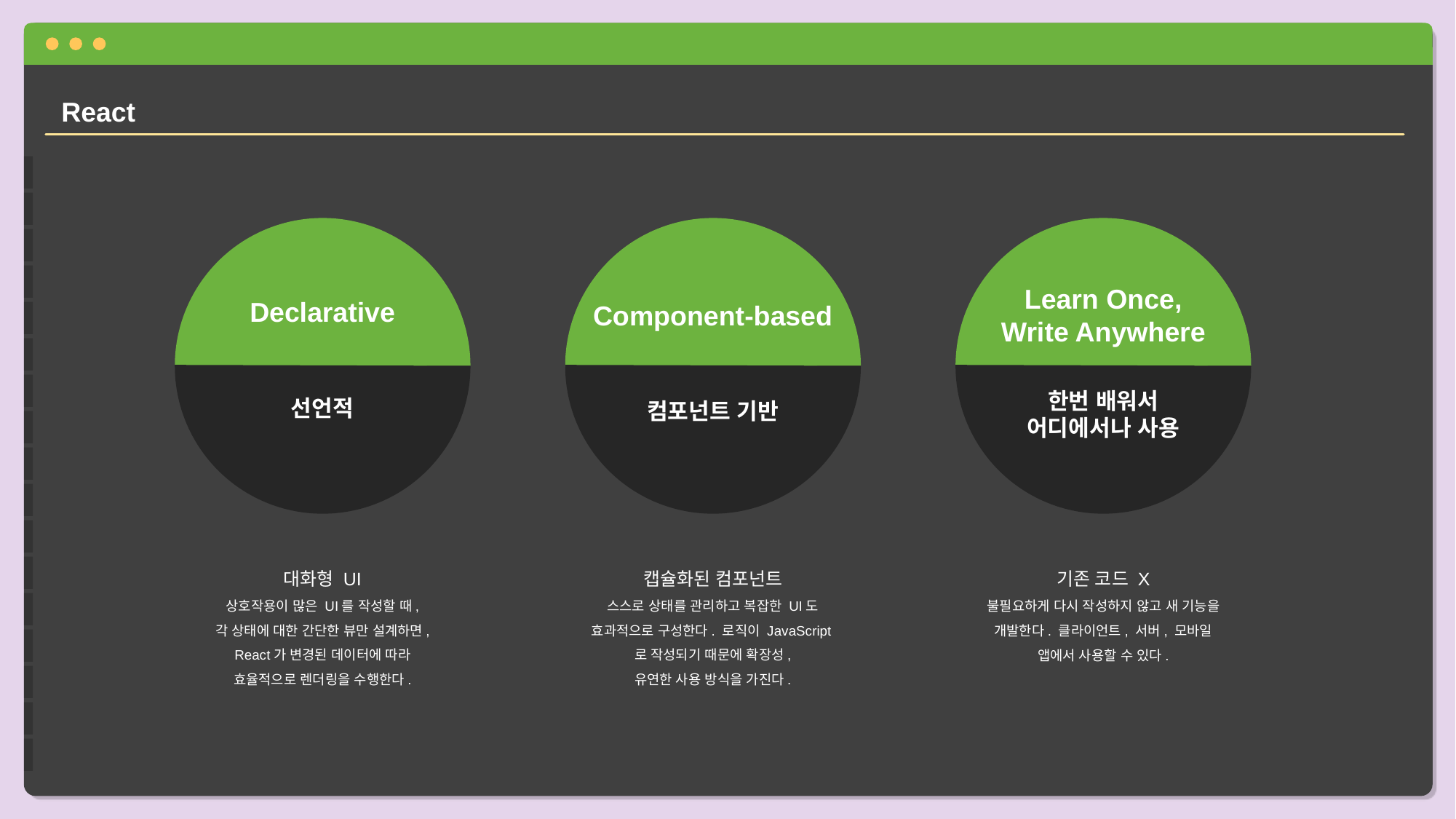

React

Declarative
선언적
대화형 UI
상호작용이 많은 UI를 작성할 때,
각 상태에 대한 간단한 뷰만 설계하면, React가 변경된 데이터에 따라
효율적으로 렌더링을 수행한다.

Component-based
컴포넌트 기반
캡슐화된 컴포넌트
스스로 상태를 관리하고 복잡한 UI도 효과적으로 구성한다. 로직이 JavaScript로 작성되기 때문에 확장성,
유연한 사용 방식을 가진다.

Learn Once,
Write Anywhere
한번 배워서
어디에서나 사용
기존 코드 X
불필요하게 다시 작성하지 않고 새 기능을 개발한다. 클라이언트, 서버, 모바일 앱에서 사용할 수 있다.